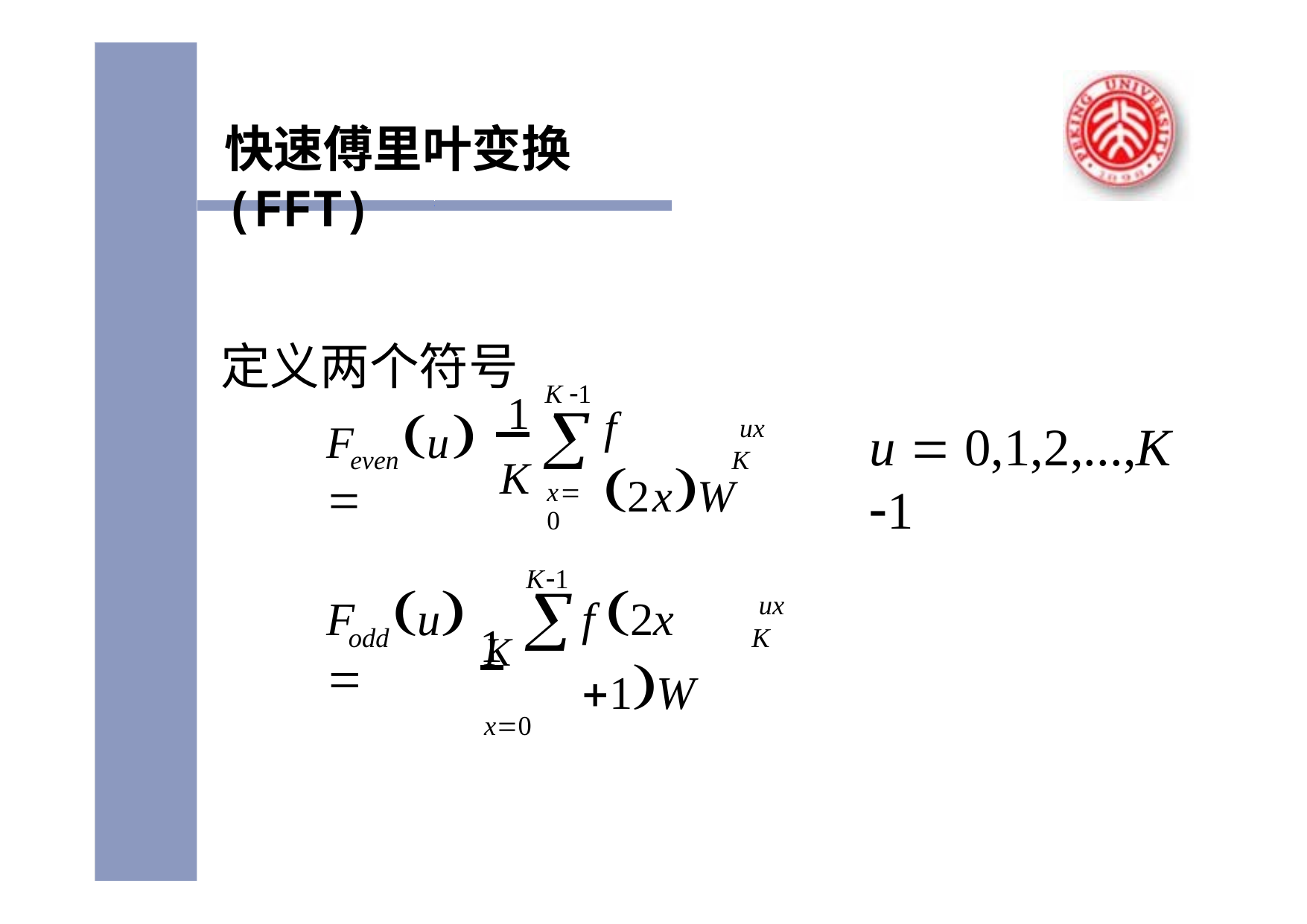

快速傅里叶变换(FFT)

定义两个符号

 1
K
K −1
∑
x=0
F	(u) =
f (2x)W
ux
u = 0,1,2,...,K −1
even
K
 1
K−1
F	(u) =
f (2x +1)W
∑
ux
odd
K
K x=0